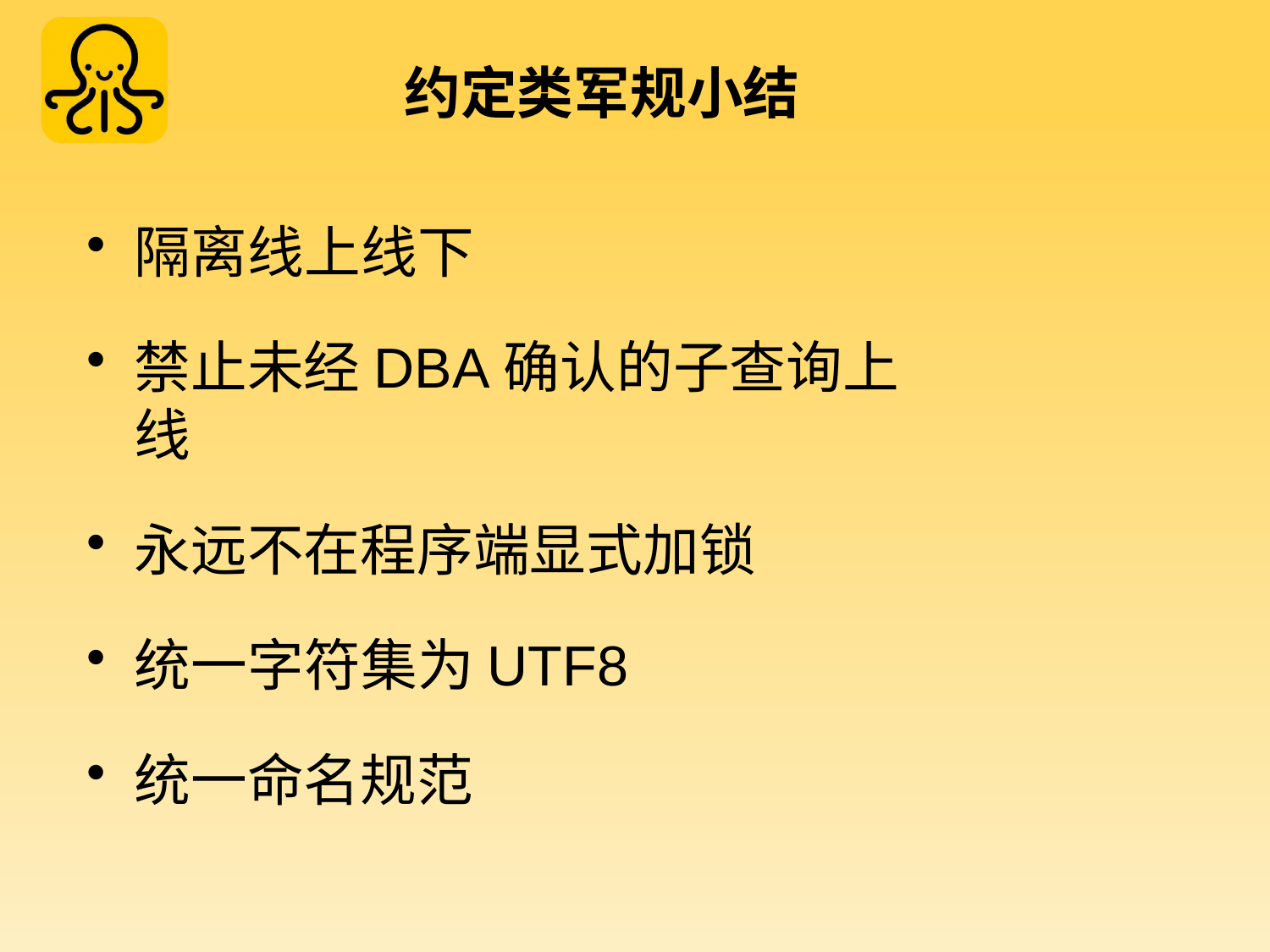

# 约定类军规小结
隔离线上线下
禁止未经DBA确认的子查询上线
永远不在程序端显式加锁
统一字符集为UTF8
统一命名规范